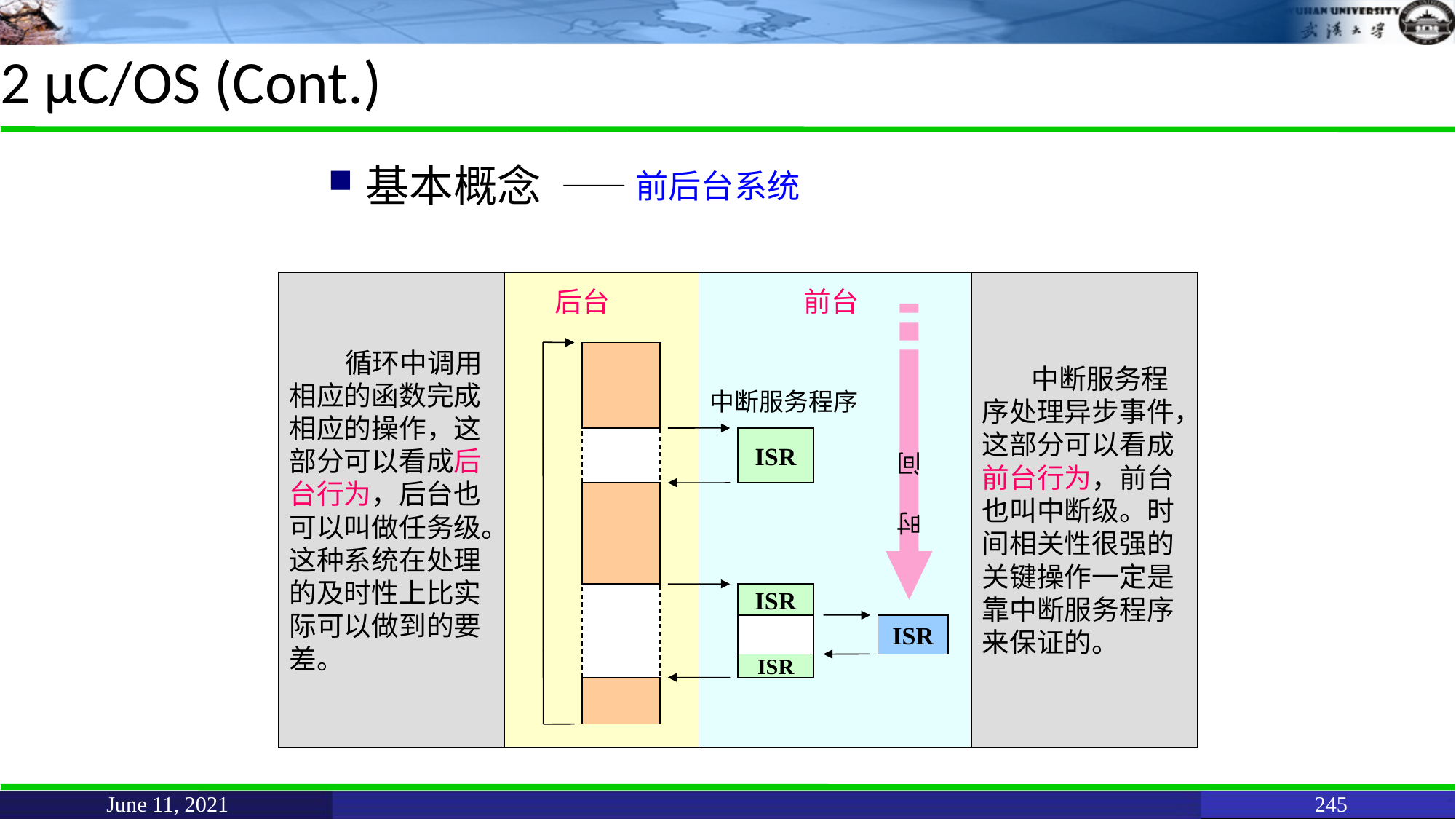

# 2 μC/OS (Cont.)
基本概念
——前后台系统
        循环中调用相应的函数完成相应的操作，这部分可以看成后台行为，后台也可以叫做任务级。这种系统在处理的及时性上比实际可以做到的要差。

后台
前台

中断服务程序

ISR
时

间

ISR

ISR
ISR

        中断服务程序处理异步事件，这部分可以看成前台行为，前台也叫中断级。时间相关性很强的关键操作一定是靠中断服务程序来保证的。
June 11, 2021

245